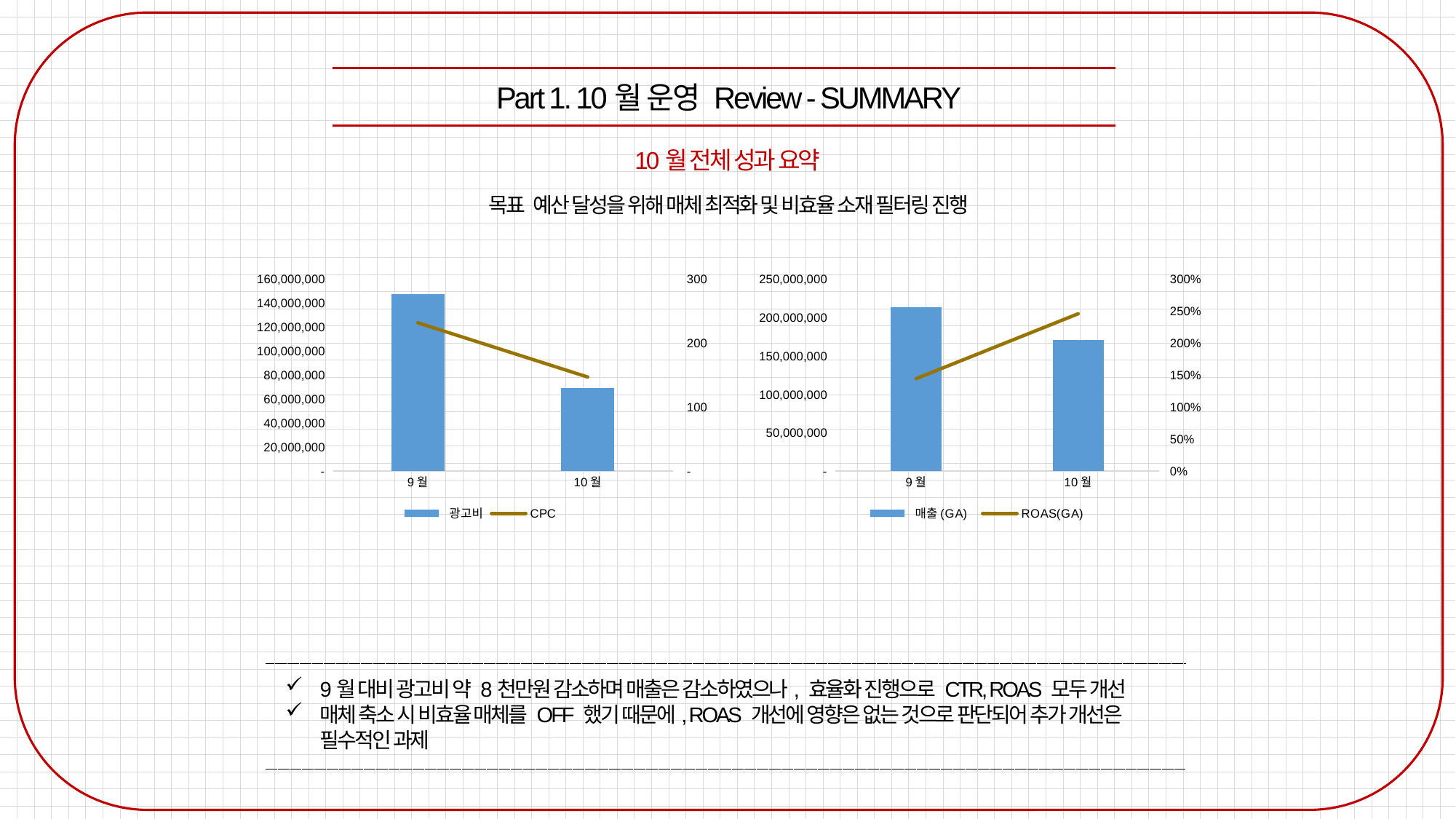

Part 1. 10월 운영 Review - SUMMARY
10월 전체 성과 요약
목표  예산 달성을 위해 매체 최적화 및 비효율 소재 필터링 진행

### Chart

| Category |  광고비 | CPC  |
|---|---|---|
| 9월 | 147512559.24423343 | 232.095636099101 |
| 10월 | 69523053.02800013 | 147.24718528778897 |

### Chart

| Category |  매출(GA)   | ROAS(GA)  |
|---|---|---|
| 9월 | 213441291.0 | 1.4469363971010072 |
| 10월 | 171157670.0 | 2.4618836852729546 |
9월 대비 광고비 약 8천만원 감소하며 매출은 감소하였으나, 효율화 진행으로 CTR, ROAS 모두 개선
매체 축소 시 비효율 매체를 OFF 했기 때문에, ROAS 개선에 영향은 없는 것으로 판단되어 추가 개선은 필수적인 과제